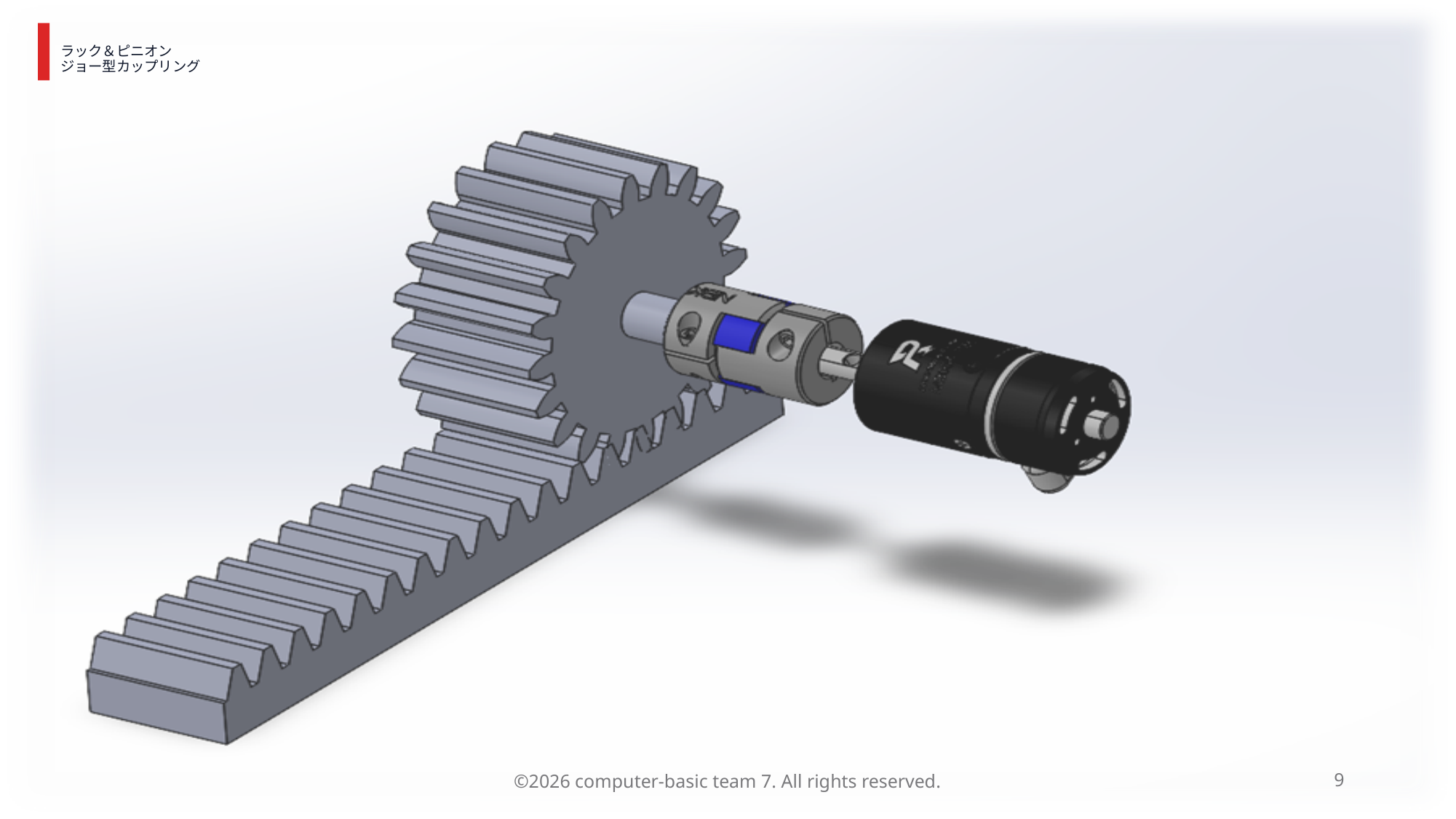

# ラック＆ピニオン ジョー型カップリング
©2026 computer-basic team 7. All rights reserved.
9